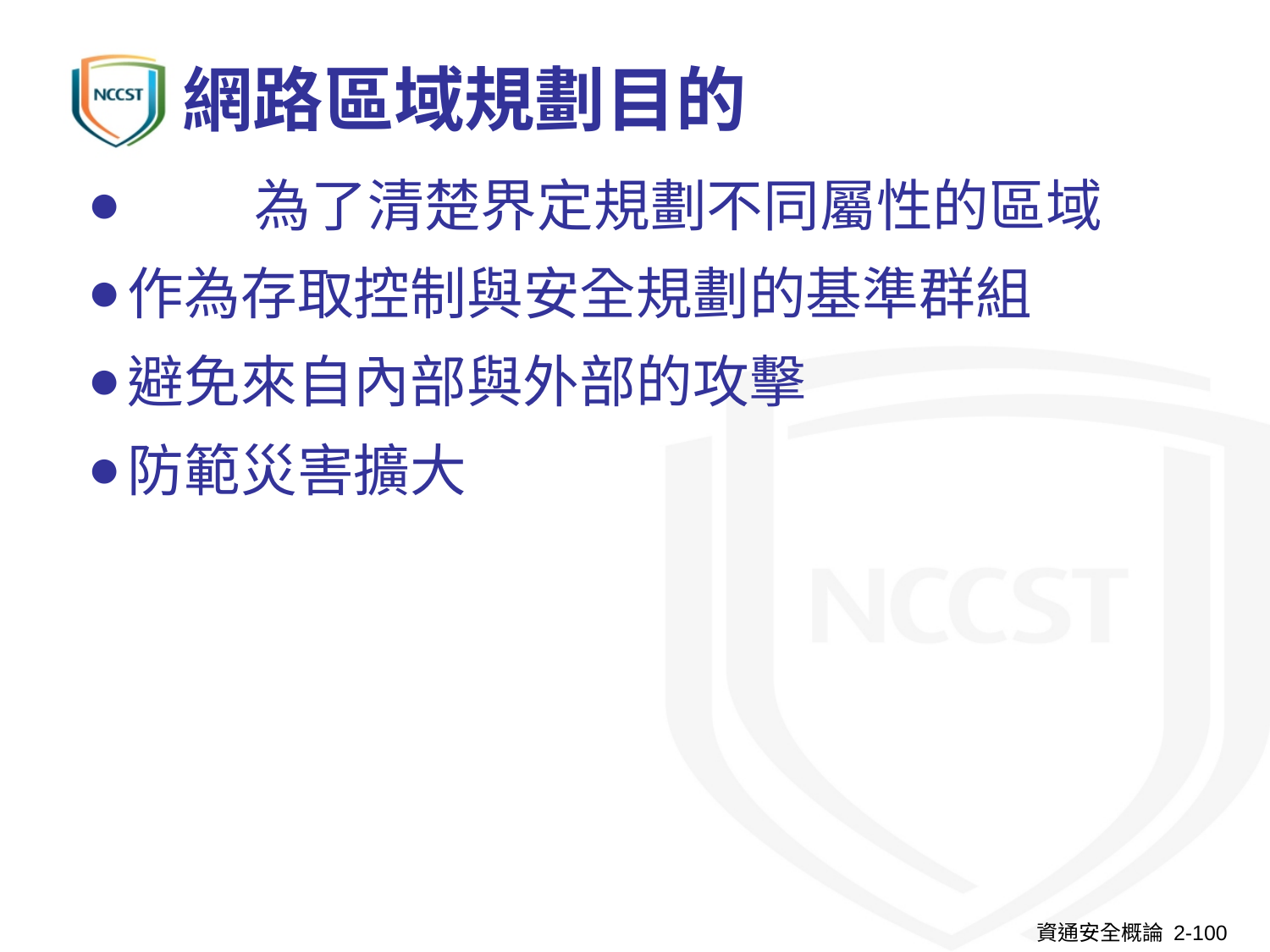

# 網路區域規劃目的
	為了清楚界定規劃不同屬性的區域
作為存取控制與安全規劃的基準群組
避免來自內部與外部的攻擊
防範災害擴大